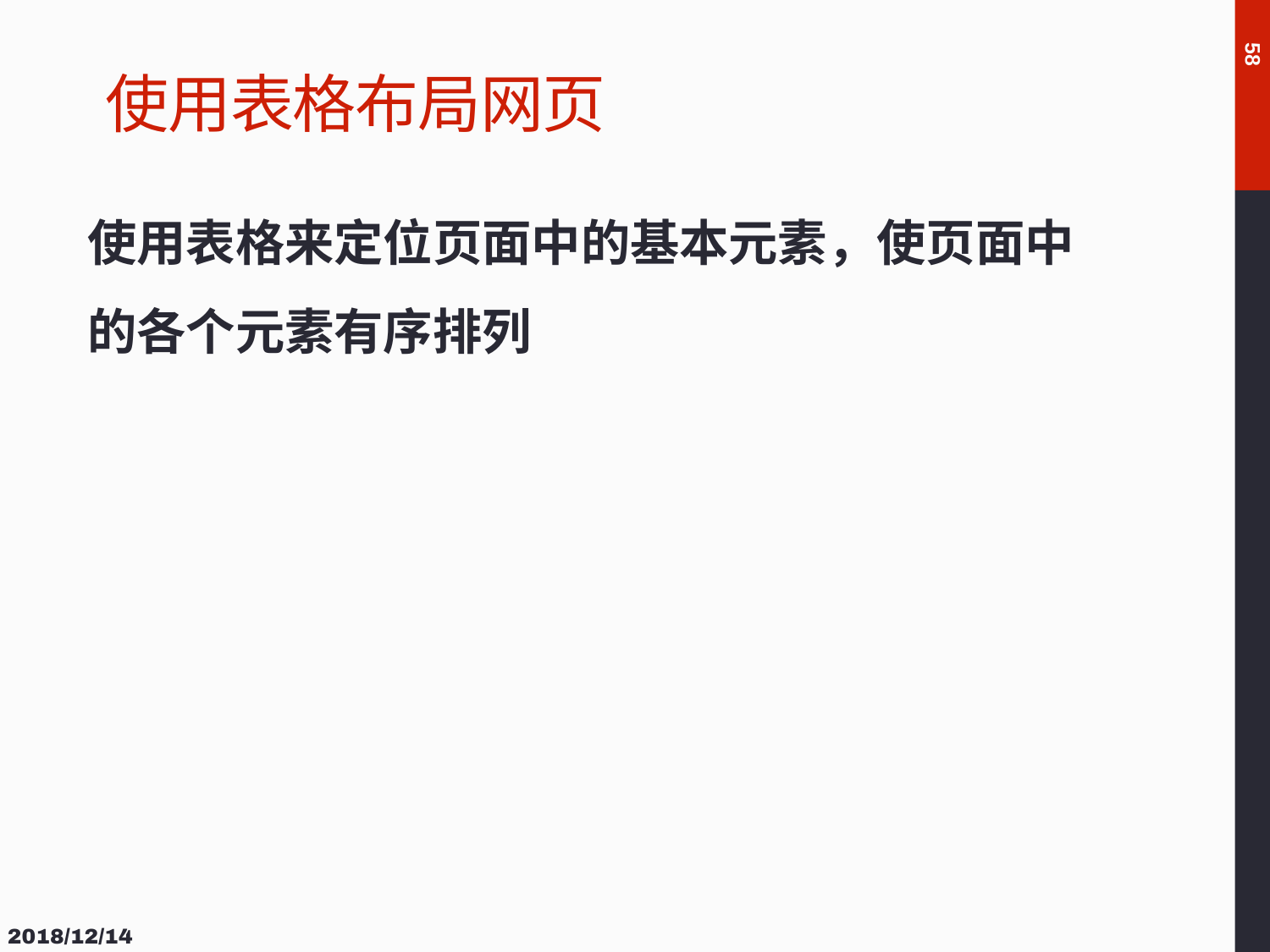

# 使用表格布局网页
58
使用表格来定位页面中的基本元素，使页面中的各个元素有序排列
2018/12/14